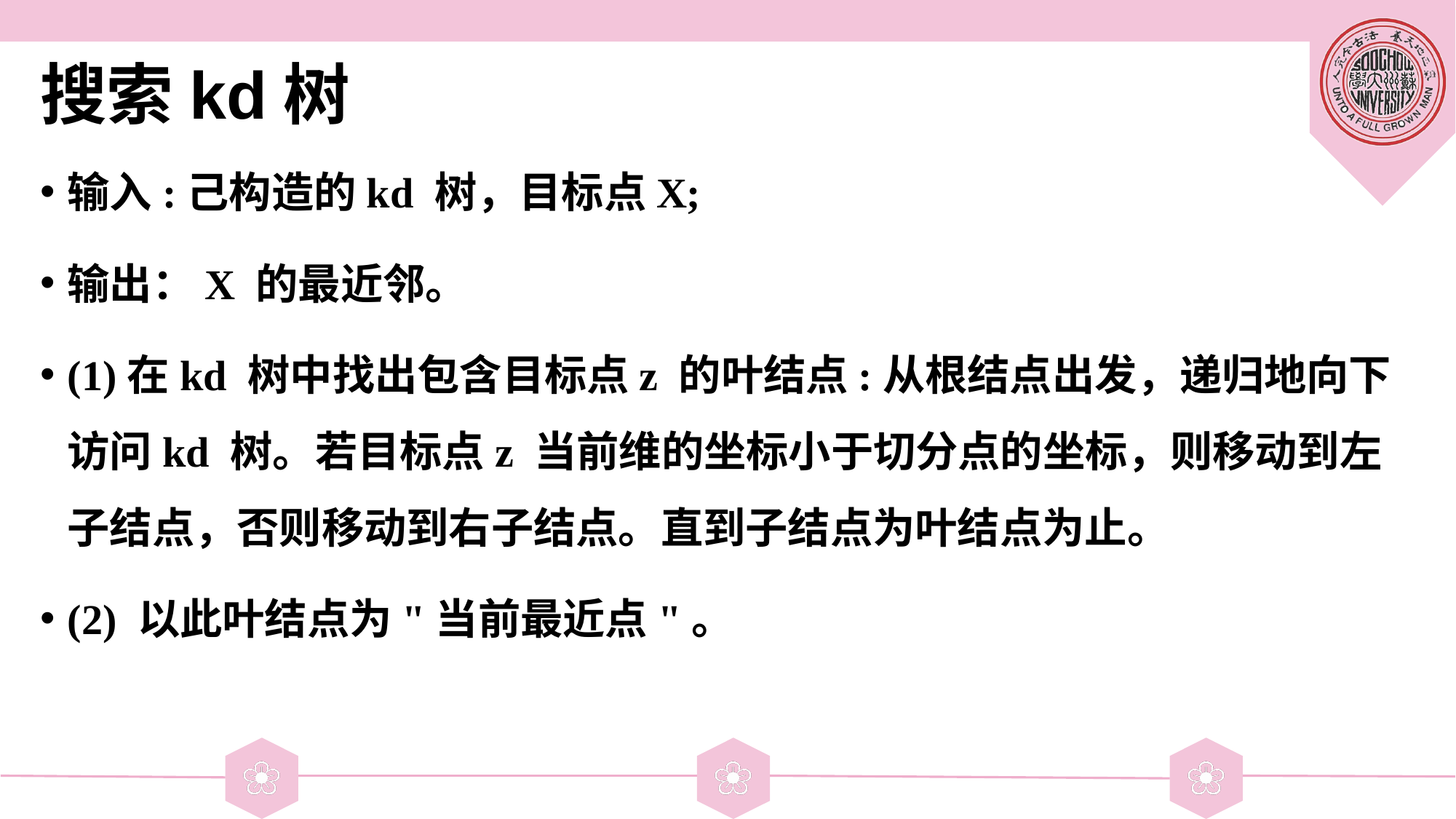

# 搜索kd树
输入:己构造的kd 树，目标点X;
输出：X 的最近邻。
(1)在kd 树中找出包含目标点z 的叶结点:从根结点出发，递归地向下访问kd 树。若目标点z 当前维的坐标小于切分点的坐标，则移动到左子结点，否则移动到右子结点。直到子结点为叶结点为止。
(2) 以此叶结点为"当前最近点"。